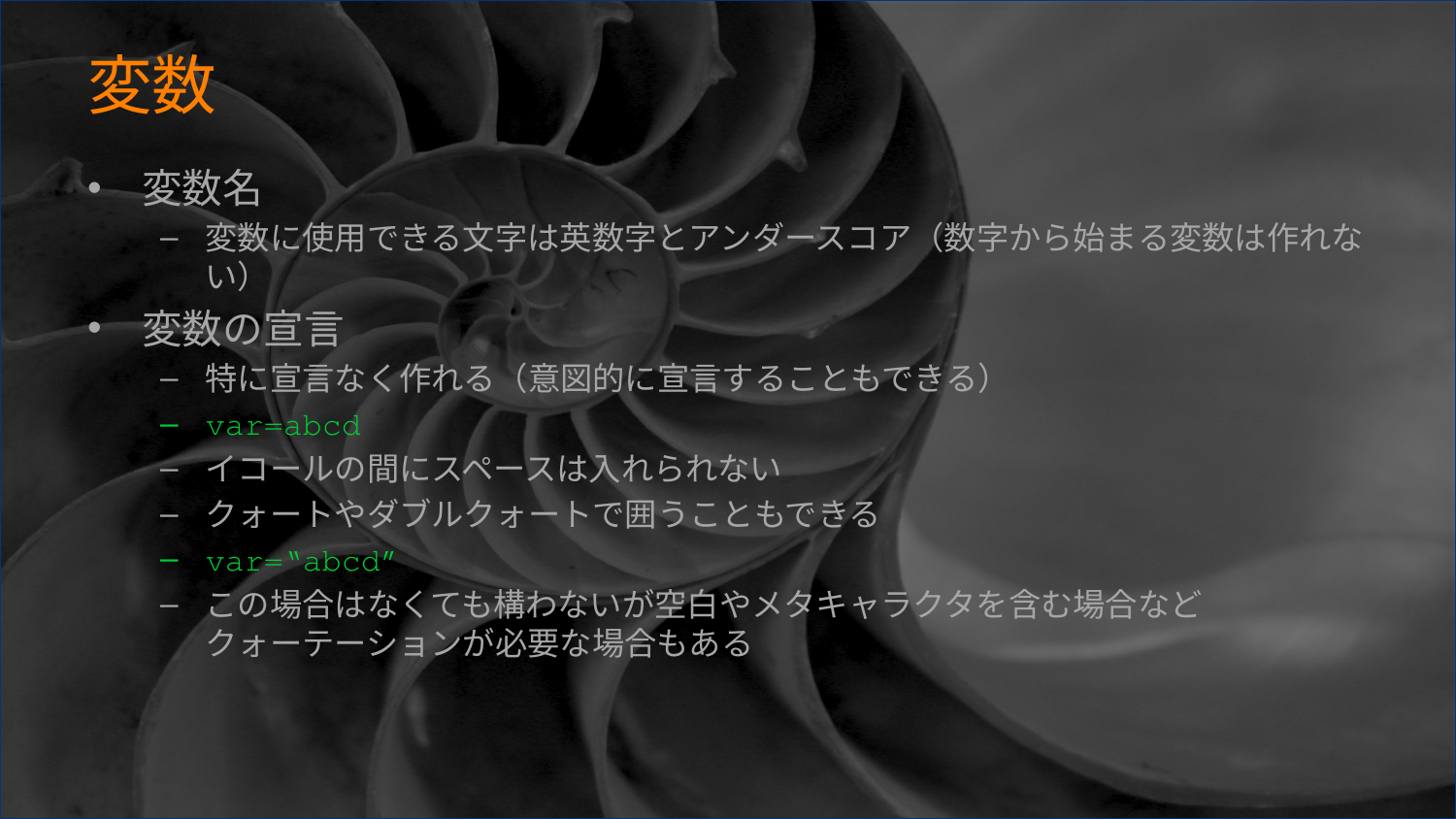

# 変数
変数名
変数に使用できる文字は英数字とアンダースコア（数字から始まる変数は作れない）
変数の宣言
特に宣言なく作れる（意図的に宣言することもできる）
var=abcd
イコールの間にスペースは入れられない
クォートやダブルクォートで囲うこともできる
var=“abcd”
この場合はなくても構わないが空白やメタキャラクタを含む場合など
クォーテーションが必要な場合もある